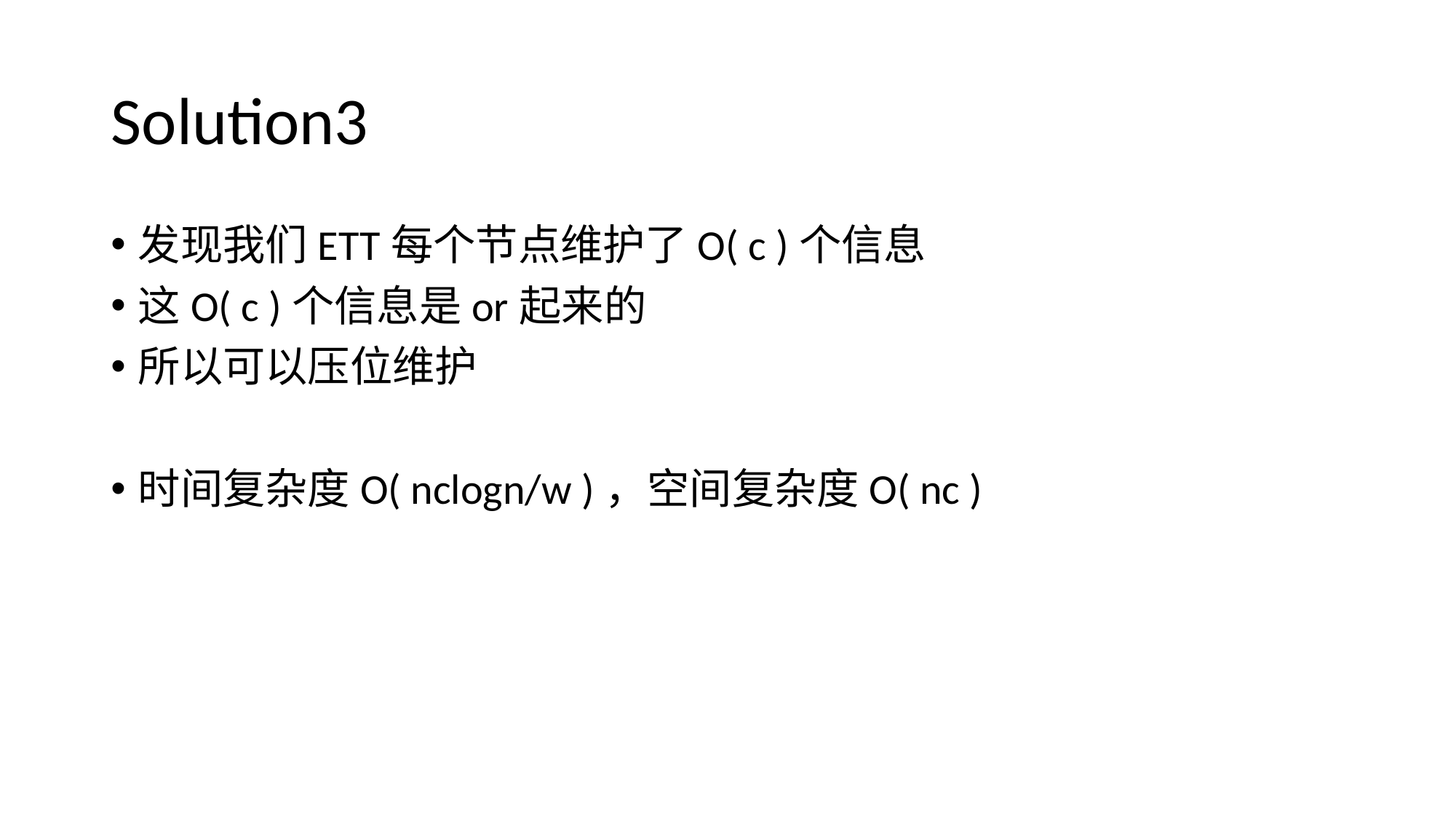

# Solution3
发现我们ETT每个节点维护了O( c )个信息
这O( c )个信息是or起来的
所以可以压位维护

时间复杂度O( nclogn/w )，空间复杂度O( nc )